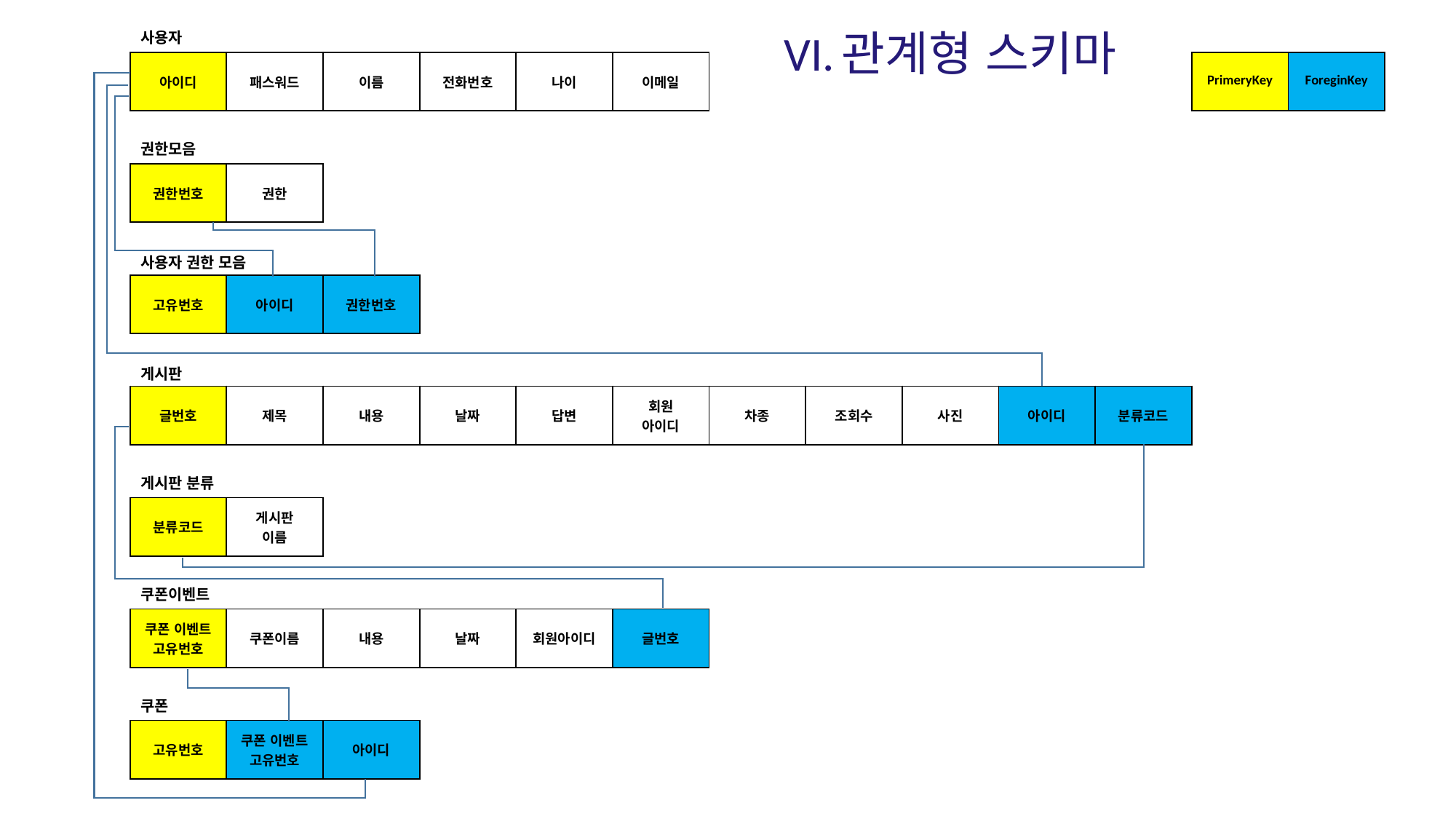

VI.관계형 스키마
사용자
| 아이디 | 패스워드 | 이름 | 전화번호 | 나이 | 이메일 |
| --- | --- | --- | --- | --- | --- |
| PrimeryKey | ForeginKey |
| --- | --- |

권한모음
| 권한번호 | 권한 |
| --- | --- |

사용자 권한 모음
| 고유번호 | 아이디 | 권한번호 |
| --- | --- | --- |
게시판
| 글번호 | 제목 | 내용 | 날짜 | 답변 | 회원 아이디 | 차종 | 조회수 | 사진 | 아이디 | 분류코드 |
| --- | --- | --- | --- | --- | --- | --- | --- | --- | --- | --- |

게시판 분류
| 분류코드 | 게시판 이름 |
| --- | --- |
쿠폰이벤트
| 쿠폰 이벤트 고유번호 | 쿠폰이름 | 내용 | 날짜 | 회원아이디 | 글번호 |
| --- | --- | --- | --- | --- | --- |

쿠폰
| 고유번호 | 쿠폰 이벤트 고유번호 | 아이디 |
| --- | --- | --- |